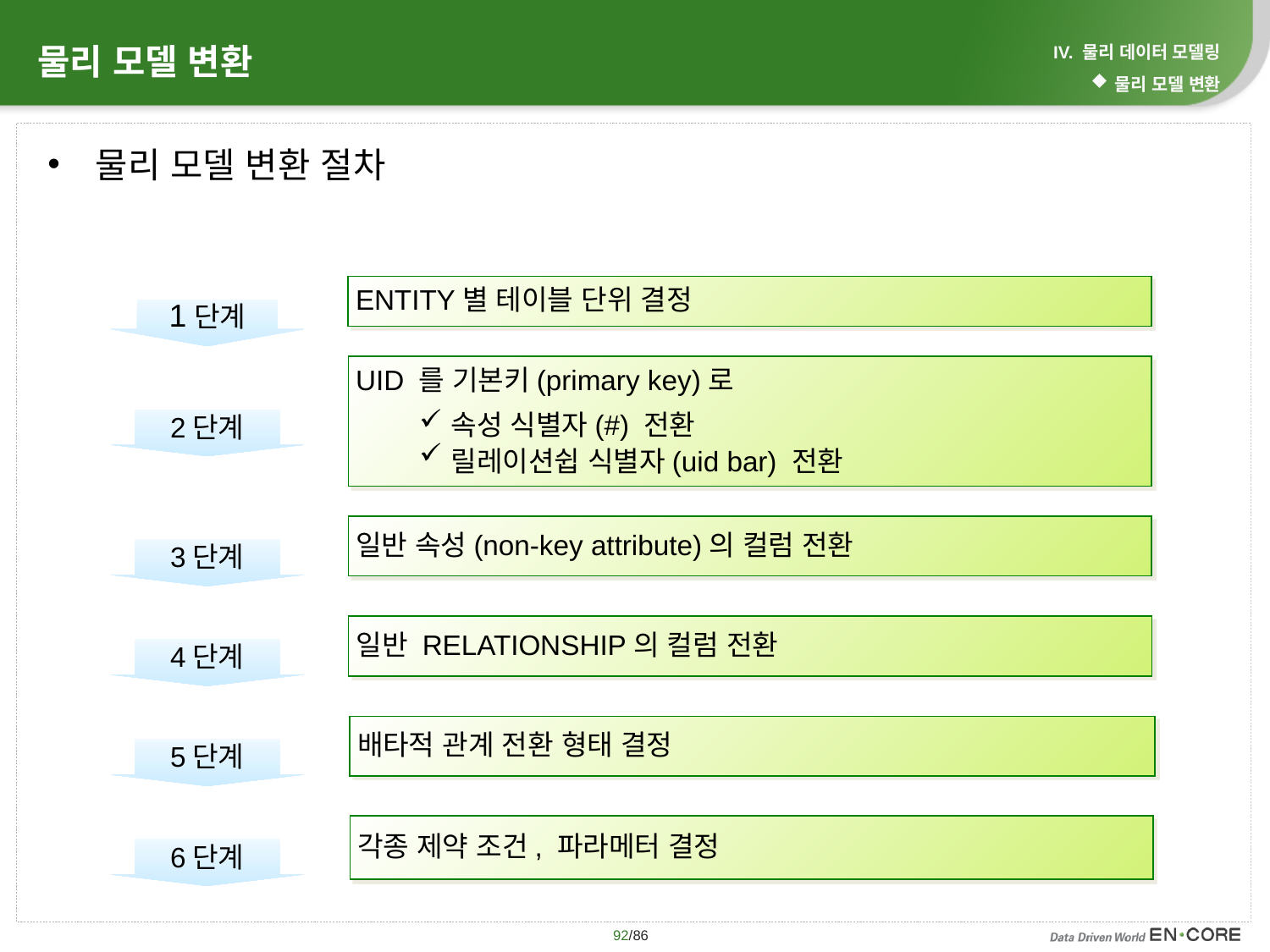

# 물리 모델 변환
IV. 물리 데이터 모델링
물리 모델 변환
물리 모델 변환 절차
ENTITY별 테이블 단위 결정
1단계
UID 를 기본키(primary key)로
속성 식별자(#) 전환
릴레이션쉽 식별자(uid bar) 전환
2단계
일반 속성(non-key attribute)의 컬럼 전환
3단계
일반 RELATIONSHIP의 컬럼 전환
4단계
배타적 관계 전환 형태 결정
5단계
각종 제약 조건, 파라메터 결정
6단계